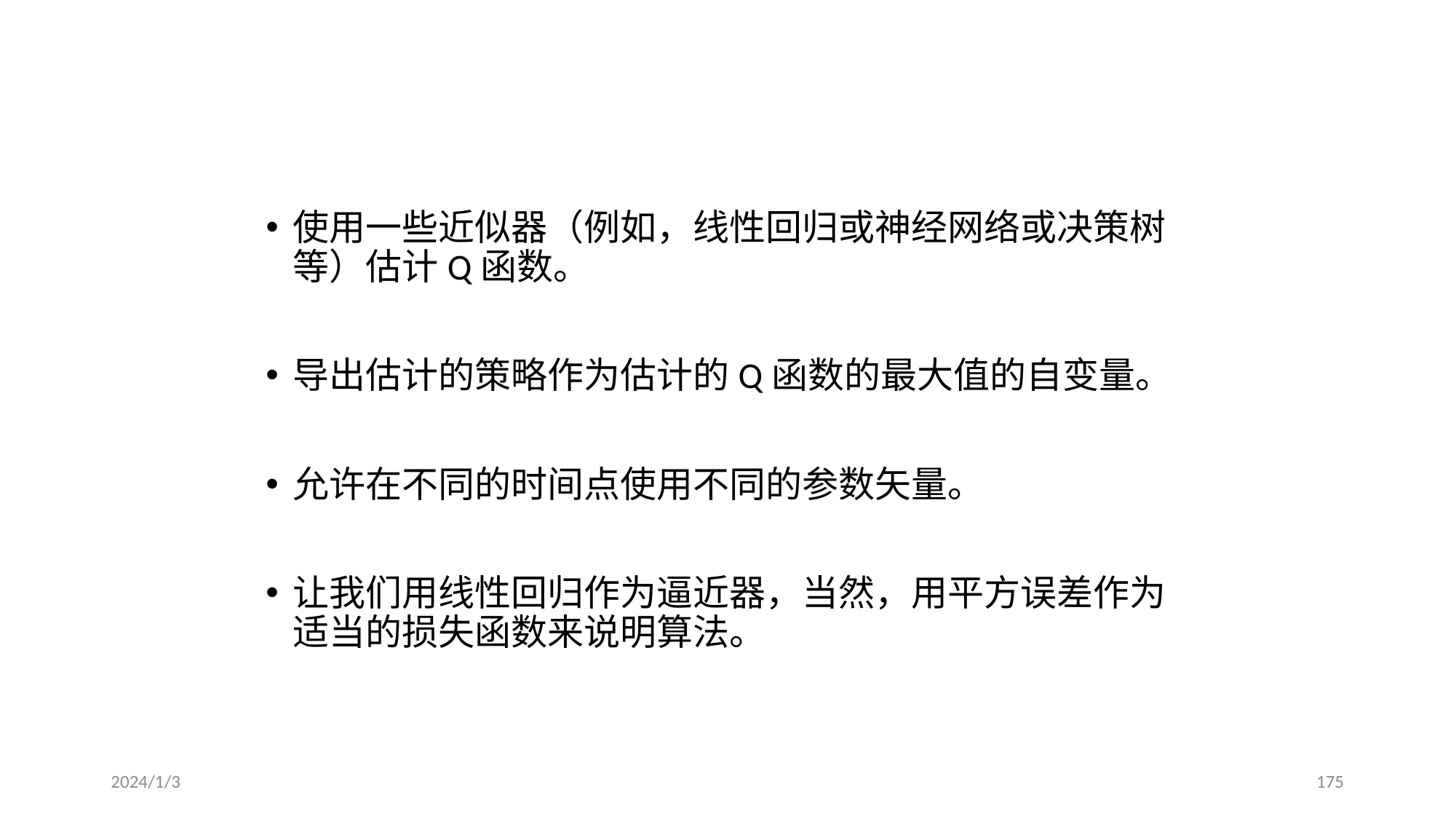

# Q-学习
使用一些近似器（例如，线性回归或神经网络或决策树等）估计Q函数。

导出估计的策略作为估计的Q函数的最大值的自变量。

允许在不同的时间点使用不同的参数矢量。

让我们用线性回归作为逼近器，当然，用平方误差作为适当的损失函数来说明算法。
2024/1/3
175